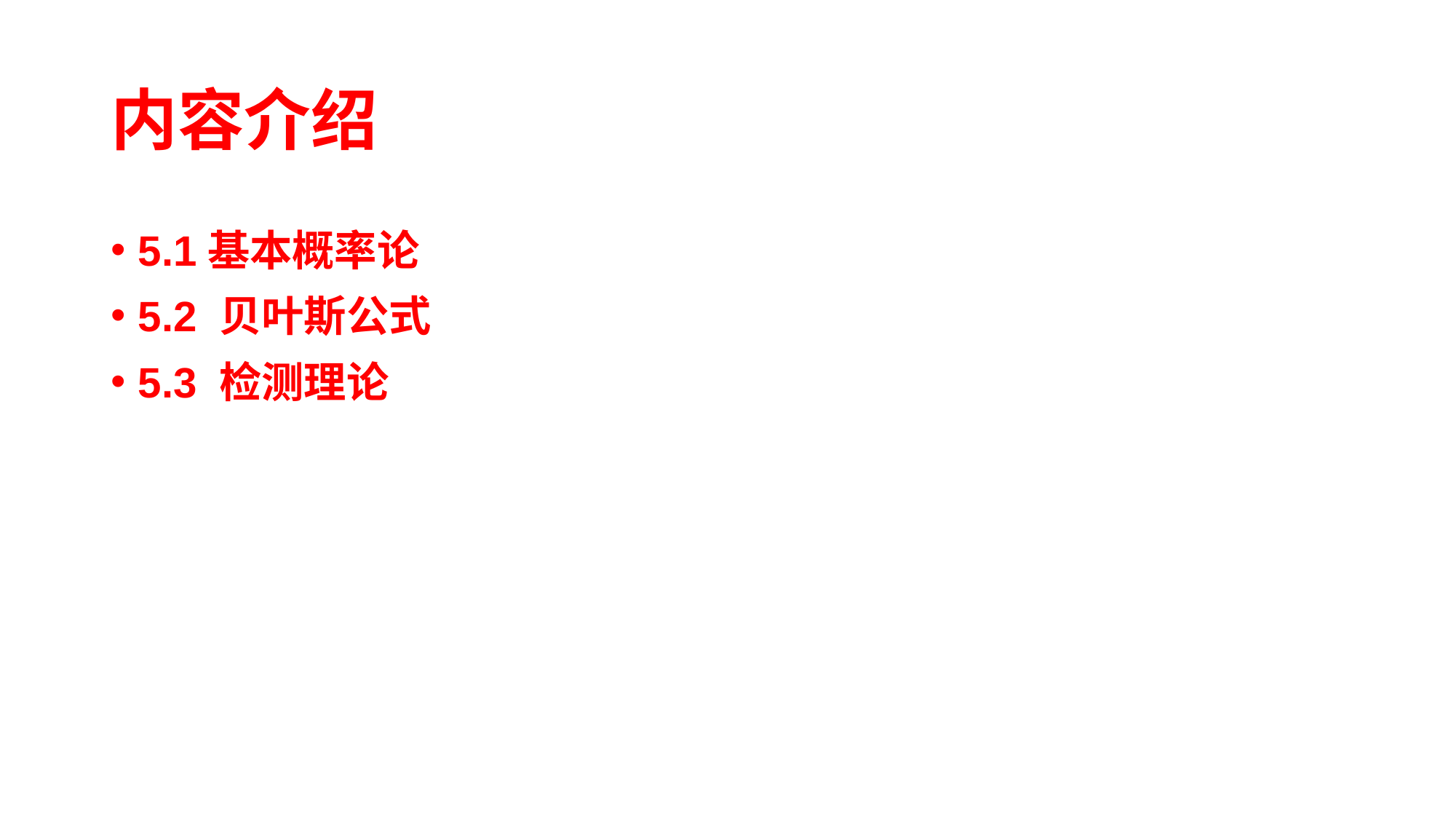

# 内容介绍
5.1基本概率论
5.2 贝叶斯公式
5.3 检测理论